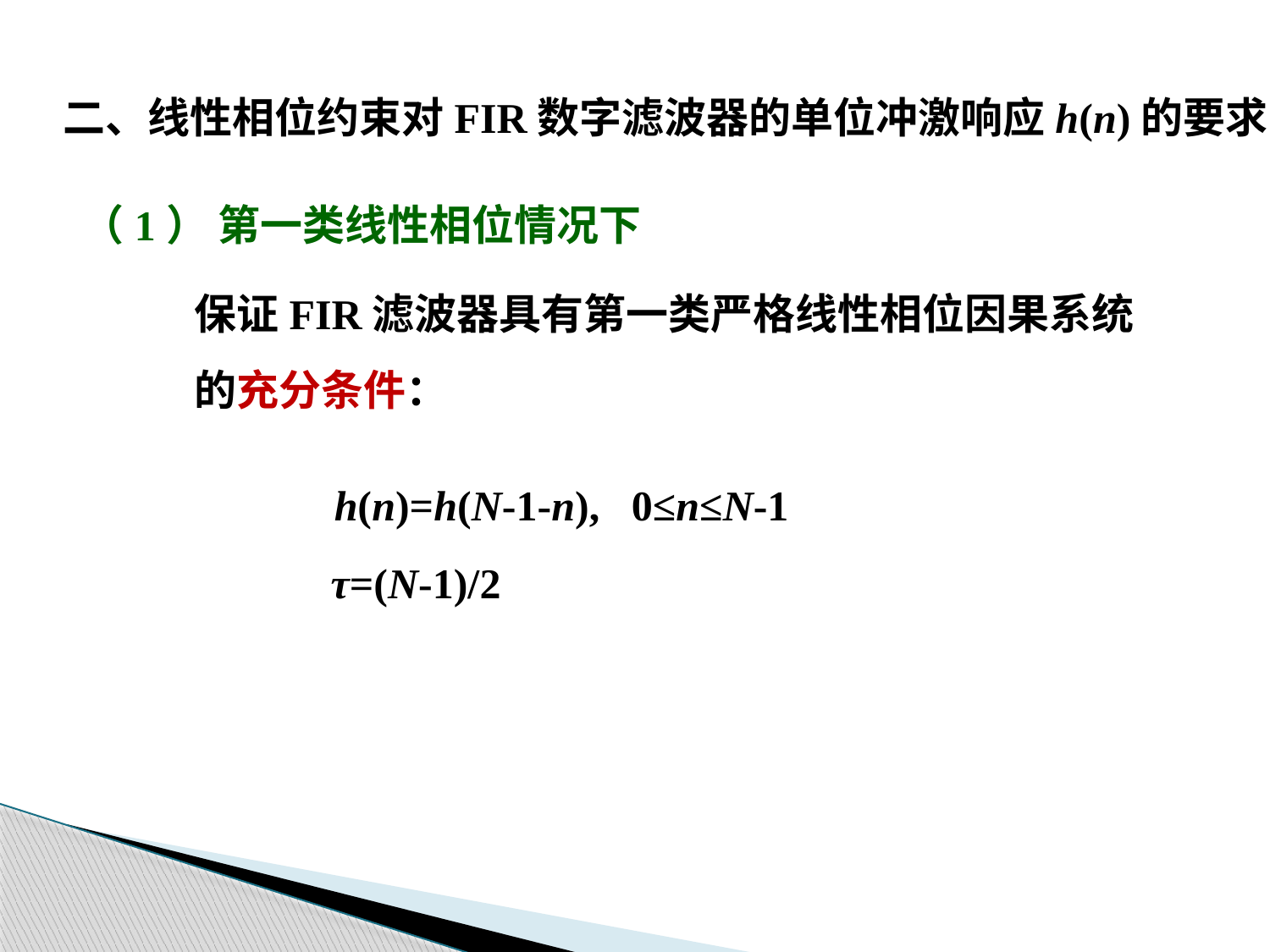

二、线性相位约束对FIR数字滤波器的单位冲激响应h(n)的要求
（1） 第一类线性相位情况下
保证FIR滤波器具有第一类严格线性相位因果系统
的充分条件：
h(n)=h(N-1-n),   0≤n≤N-1
τ=(N-1)/2